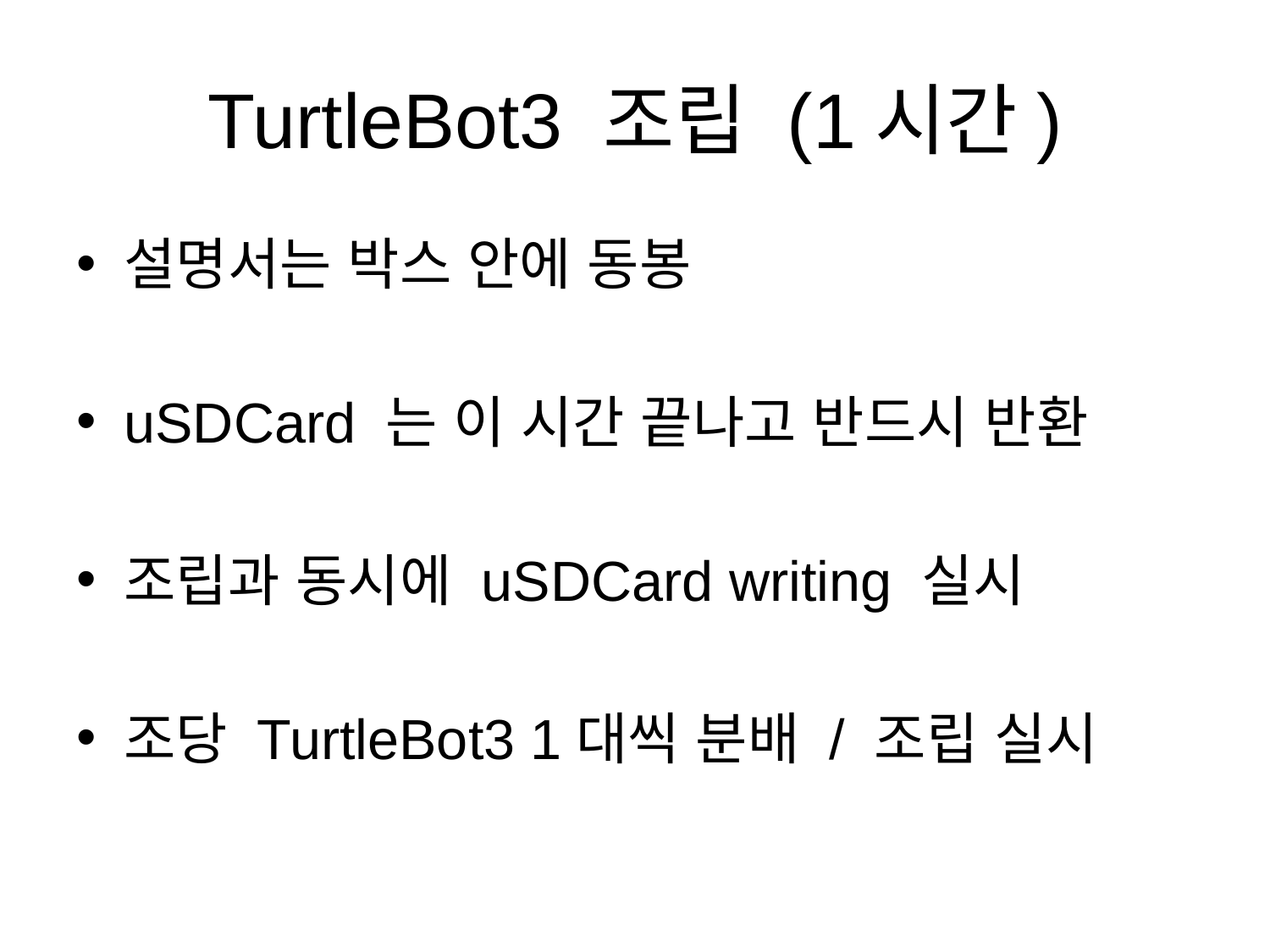

# TurtleBot3 조립 (1시간)
설명서는 박스 안에 동봉

uSDCard 는 이 시간 끝나고 반드시 반환

조립과 동시에 uSDCard writing 실시

조당 TurtleBot3 1대씩 분배 / 조립 실시